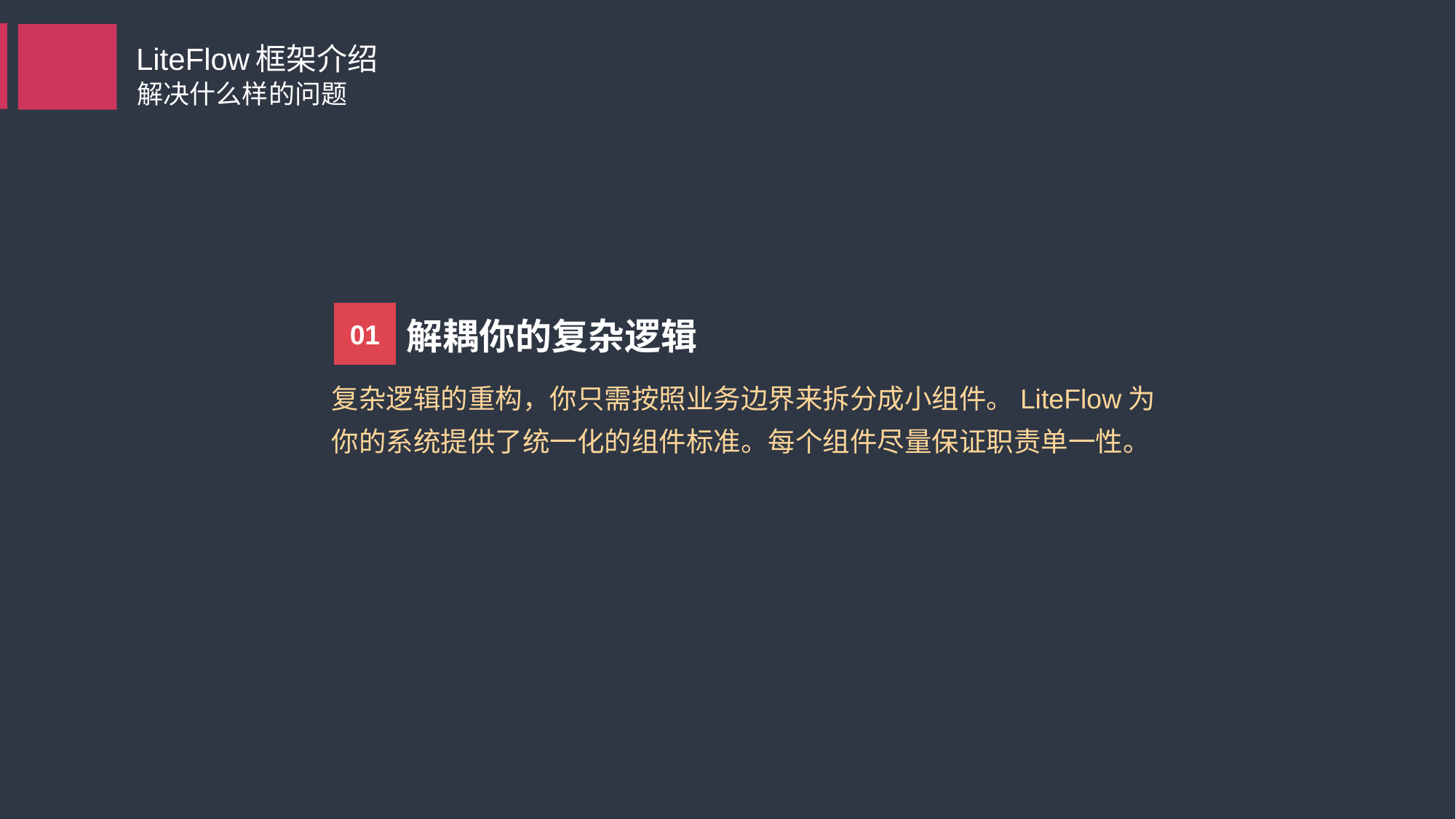

LiteFlow框架介绍
解决什么样的问题
02
01
可以任意编排
解耦你的复杂逻辑
当你的业务变成了一个个小组件时，你就可以进行任意编排。无论是多么复杂的结构，通过编写简单而又强大的EL规则文本即可让你的组件快速组成一条业务链。 LiteFlow拥有简单优雅的编排语法规则。10分钟即可上手。
复杂逻辑的重构，你只需按照业务边界来拆分成小组件。LiteFlow为你的系统提供了统一化的组件标准。每个组件尽量保证职责单一性。